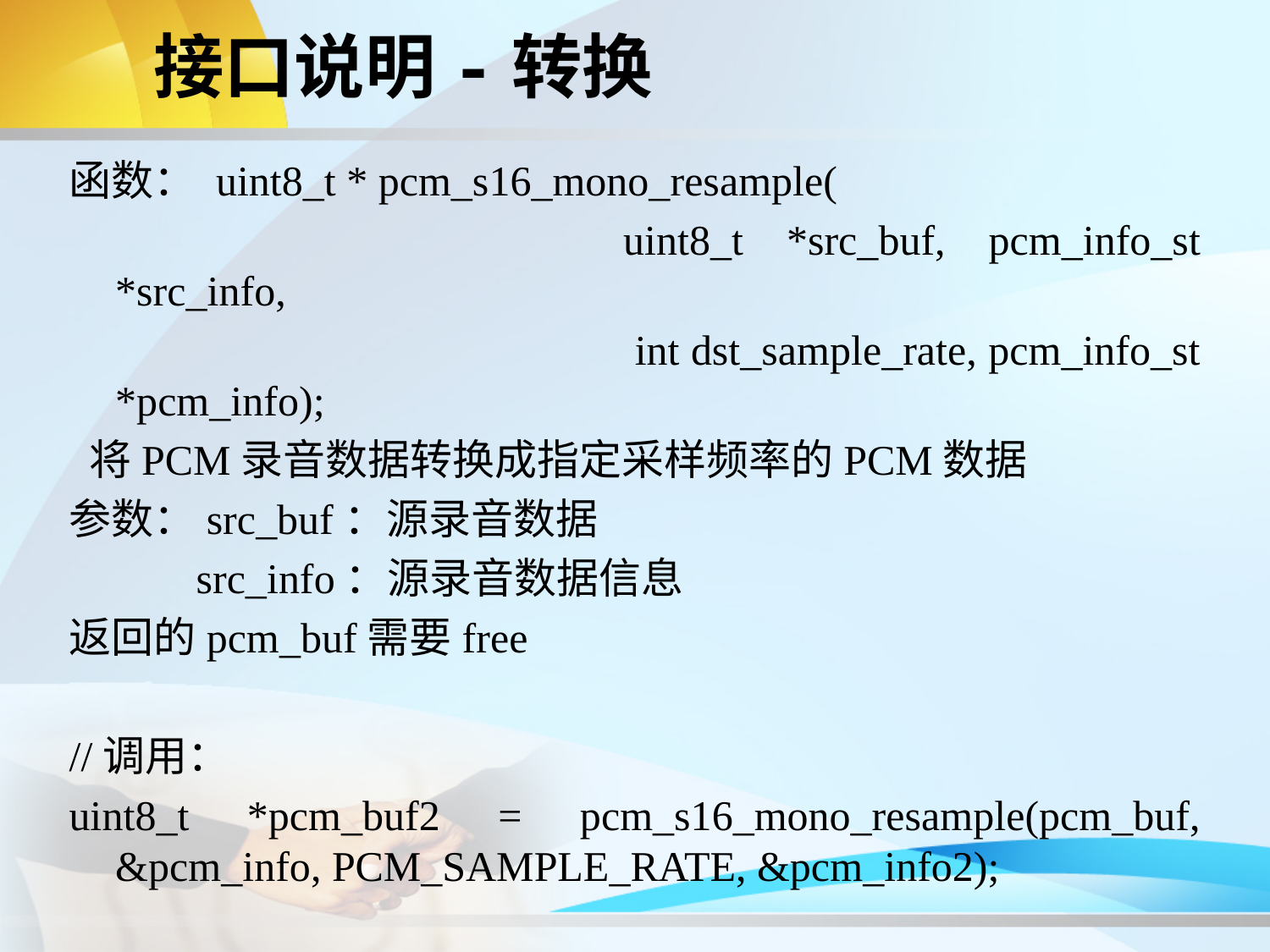

接口说明-转换
函数： uint8_t * pcm_s16_mono_resample(
					uint8_t *src_buf, pcm_info_st *src_info,
					 int dst_sample_rate, pcm_info_st *pcm_info);
 将PCM录音数据转换成指定采样频率的PCM数据
参数：src_buf：源录音数据
            src_info：源录音数据信息
返回的pcm_buf需要free

//调用：
uint8_t *pcm_buf2 = pcm_s16_mono_resample(pcm_buf, &pcm_info, PCM_SAMPLE_RATE, &pcm_info2);